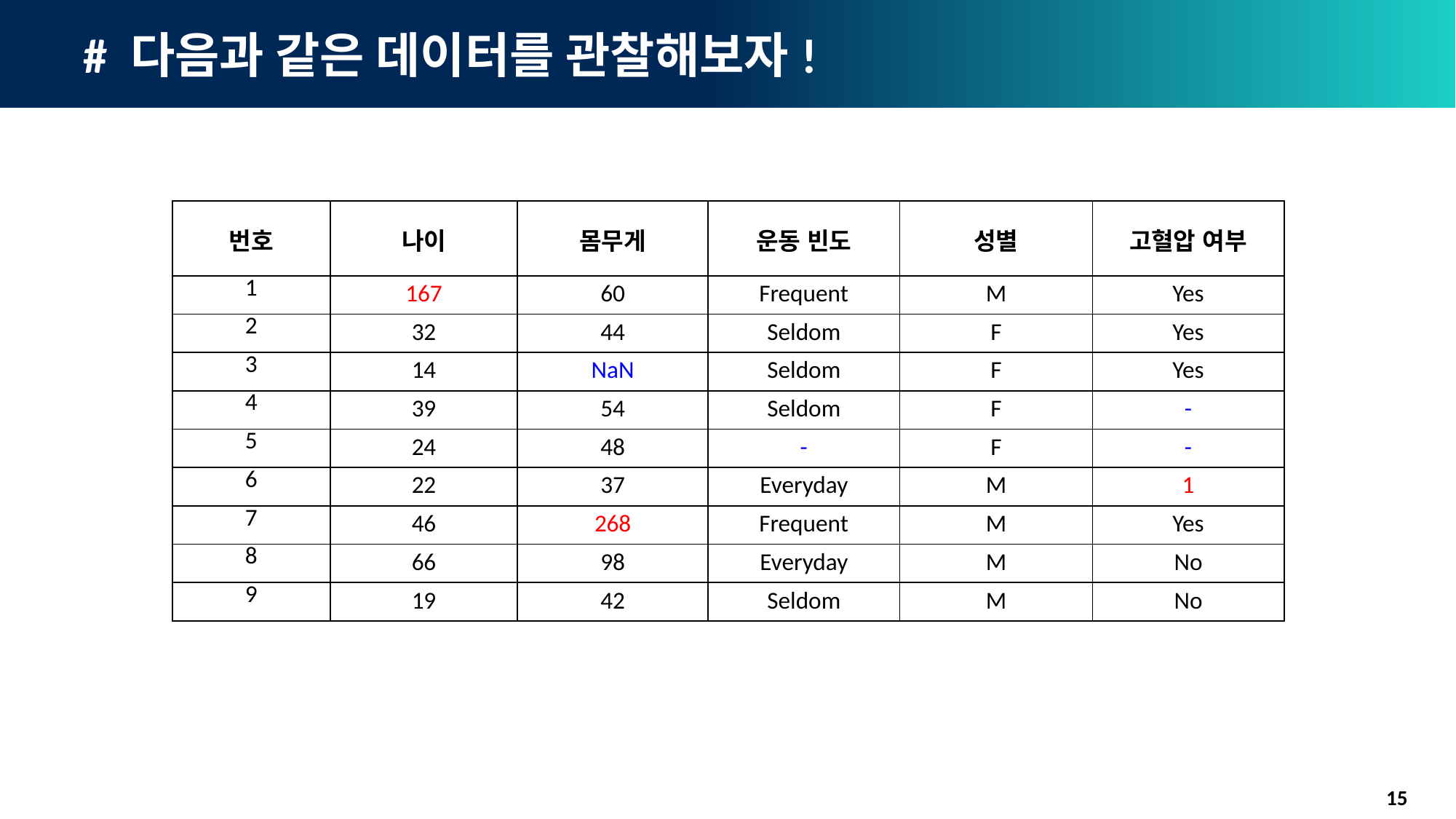

# # 다음과 같은 데이터를 관찰해보자!
| 번호 | 나이 | 몸무게 | 운동 빈도 | 성별 | 고혈압 여부 |
| --- | --- | --- | --- | --- | --- |
| 1 | 167 | 60 | Frequent | M | Yes |
| 2 | 32 | 44 | Seldom | F | Yes |
| 3 | 14 | NaN | Seldom | F | Yes |
| 4 | 39 | 54 | Seldom | F | - |
| 5 | 24 | 48 | - | F | - |
| 6 | 22 | 37 | Everyday | M | 1 |
| 7 | 46 | 268 | Frequent | M | Yes |
| 8 | 66 | 98 | Everyday | M | No |
| 9 | 19 | 42 | Seldom | M | No |
15